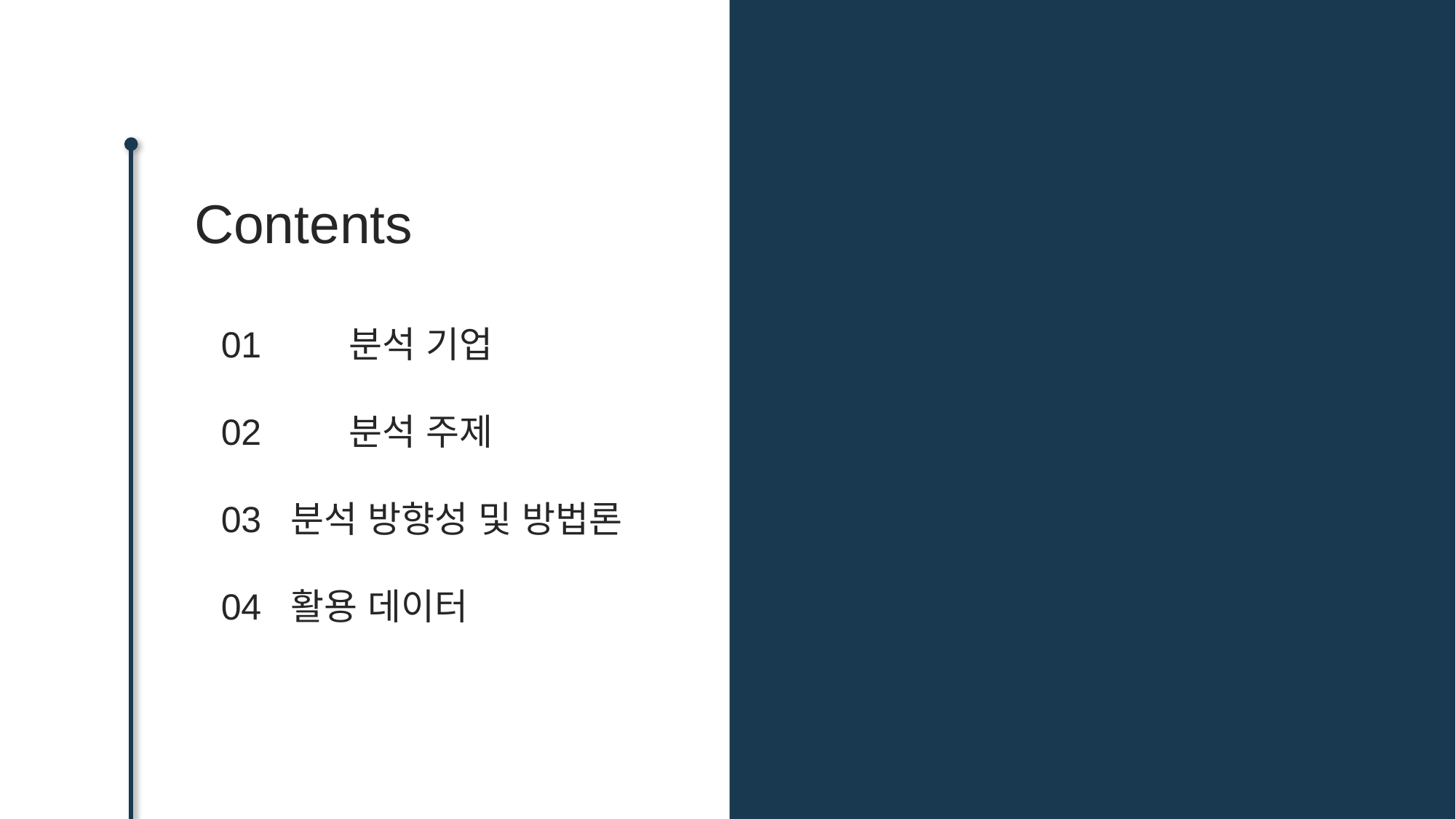

Contents
01	 분석 기업

02	 분석 주제

03  분석 방향성 및 방법론

04  활용 데이터